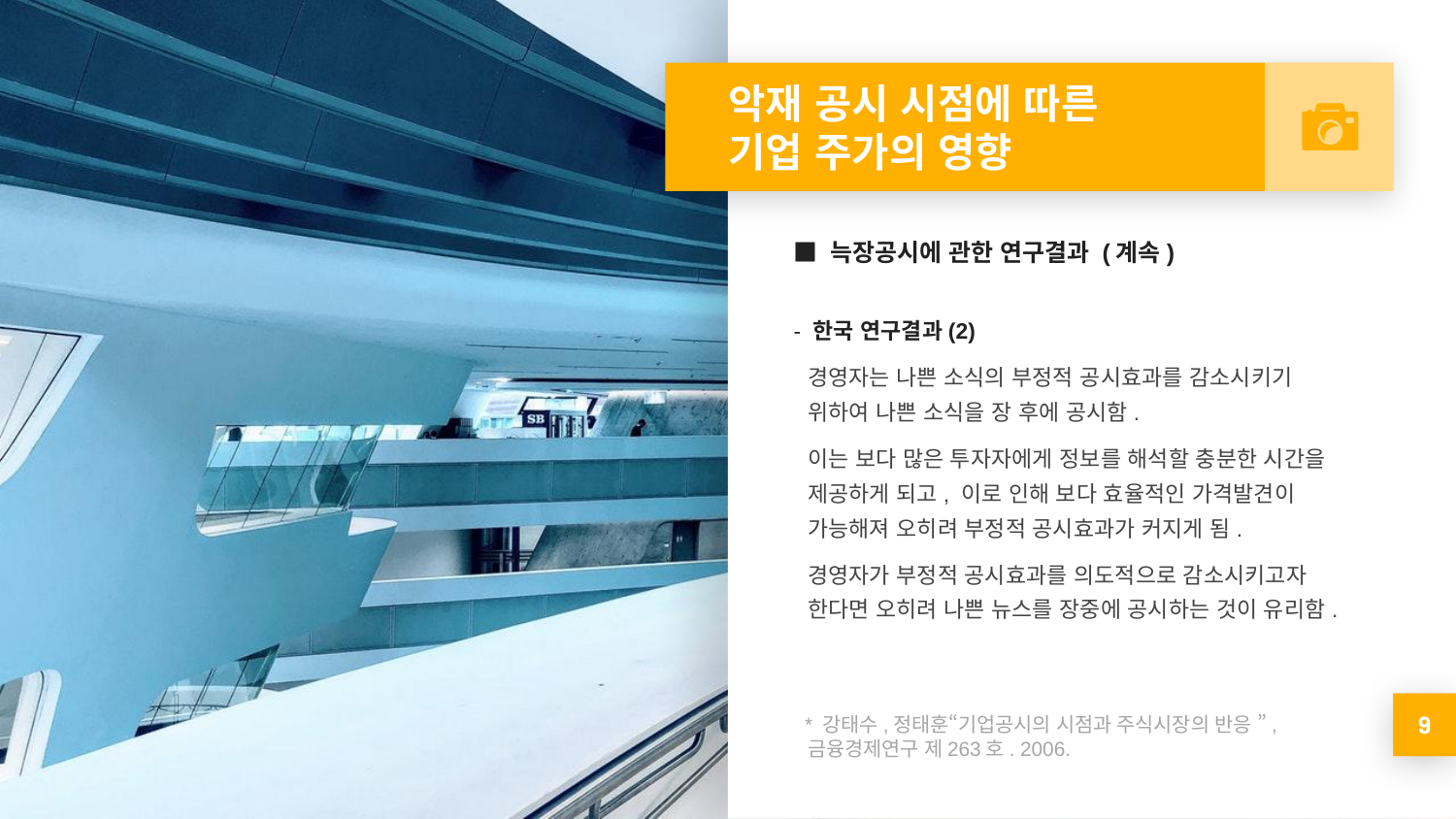

# 악재 공시 시점에 따른 기업 주가의 영향

■ 늑장공시에 관한 연구결과 (계속)

- 한국 연구결과(2)
경영자는 나쁜 소식의 부정적 공시효과를 감소시키기 위하여 나쁜 소식을 장 후에 공시함.
이는 보다 많은 투자자에게 정보를 해석할 충분한 시간을 제공하게 되고, 이로 인해 보다 효율적인 가격발견이 가능해져 오히려 부정적 공시효과가 커지게 됨.
경영자가 부정적 공시효과를 의도적으로 감소시키고자 한다면 오히려 나쁜 뉴스를 장중에 공시하는 것이 유리함.

  * 강태수,정태훈“기업공시의 시점과 주식시장의 반응 ”,  금융경제연구 제263호. 2006.

9